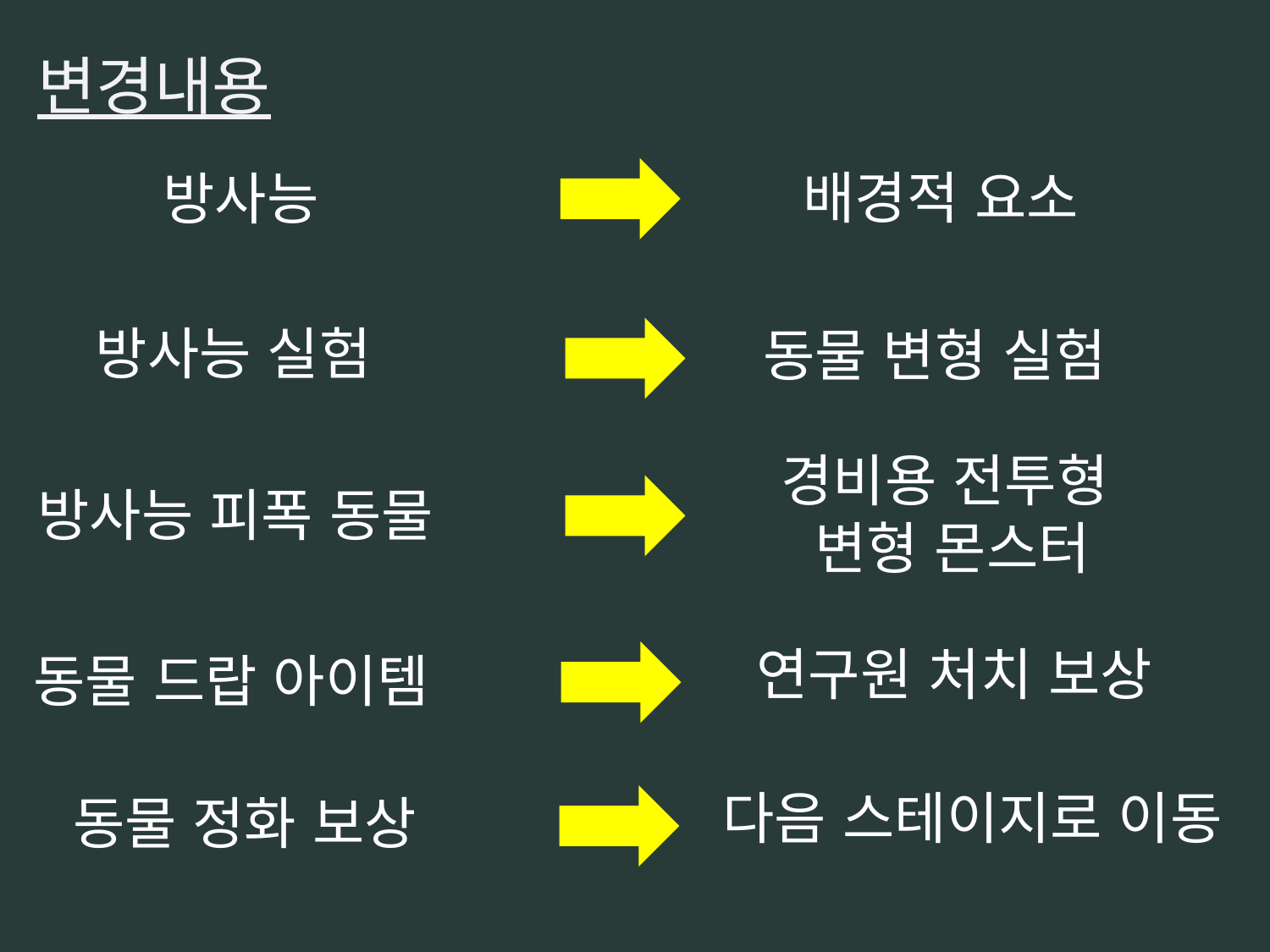

변경내용
배경적 요소
방사능

방사능 실험
동물 변형 실험

경비용 전투형
변형 몬스터
방사능 피폭 동물

연구원 처치 보상
동물 드랍 아이템

다음 스테이지로 이동
동물 정화 보상